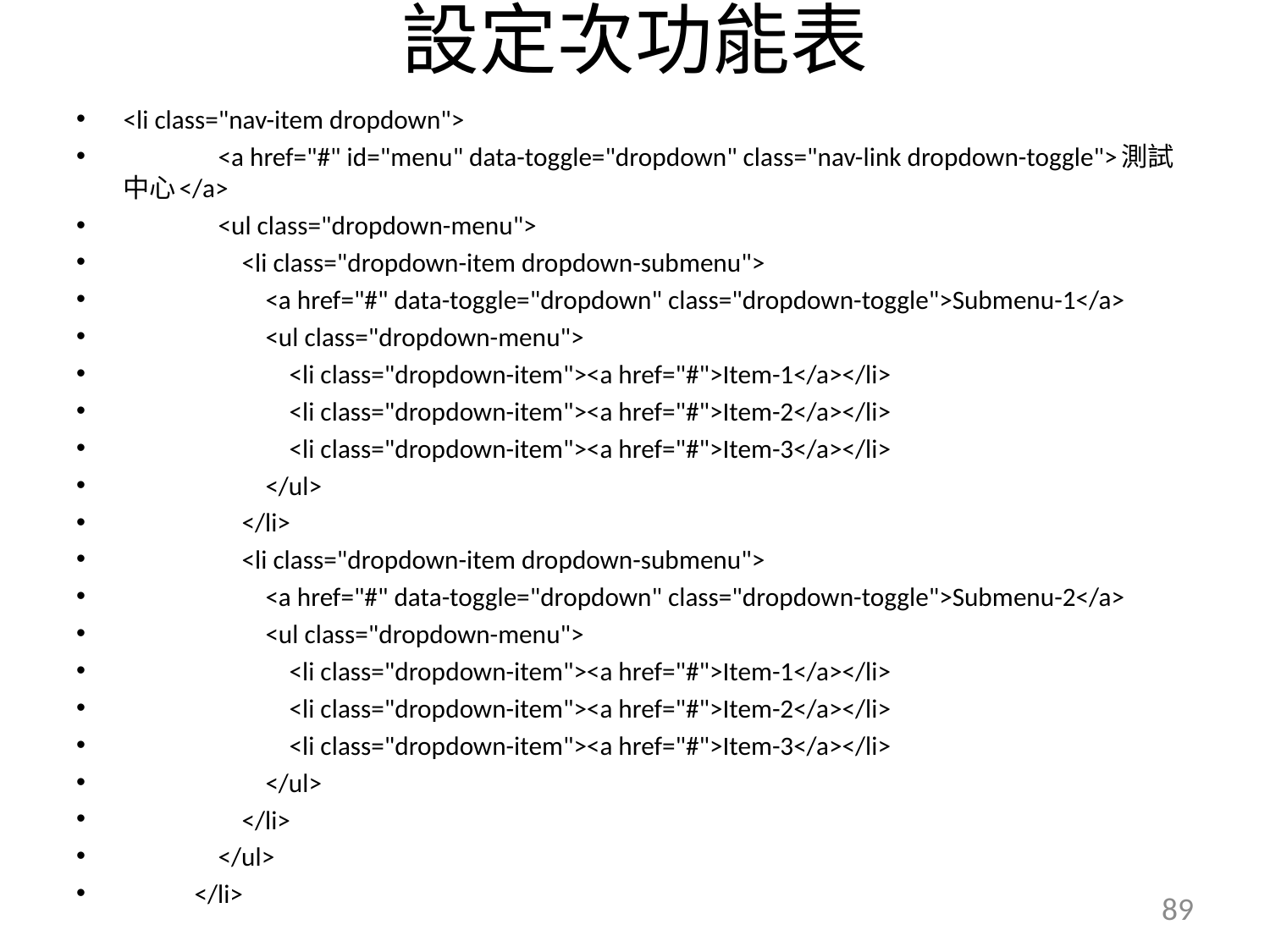

# 設定次功能表
<li class="nav-item dropdown">
                <a href="#" id="menu" data-toggle="dropdown" class="nav-link dropdown-toggle">測試中心</a>
                <ul class="dropdown-menu">
                    <li class="dropdown-item dropdown-submenu">
                        <a href="#" data-toggle="dropdown" class="dropdown-toggle">Submenu-1</a>
                        <ul class="dropdown-menu">
                            <li class="dropdown-item"><a href="#">Item-1</a></li>
                            <li class="dropdown-item"><a href="#">Item-2</a></li>
                            <li class="dropdown-item"><a href="#">Item-3</a></li>
                        </ul>
                    </li>
                    <li class="dropdown-item dropdown-submenu">
                        <a href="#" data-toggle="dropdown" class="dropdown-toggle">Submenu-2</a>
                        <ul class="dropdown-menu">
                            <li class="dropdown-item"><a href="#">Item-1</a></li>
                            <li class="dropdown-item"><a href="#">Item-2</a></li>
                            <li class="dropdown-item"><a href="#">Item-3</a></li>
                        </ul>
                    </li>
                </ul>
            </li>
89